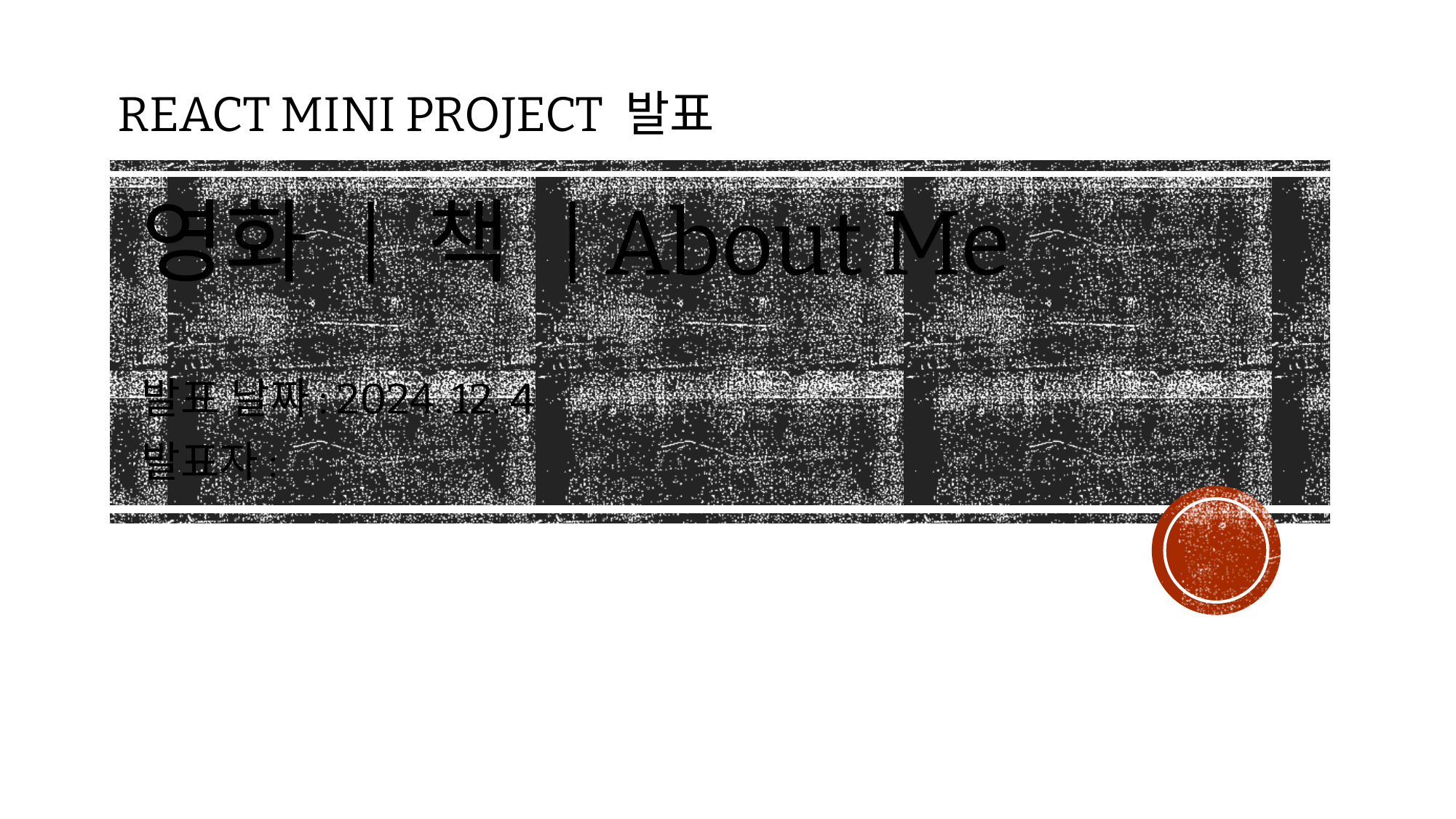

# React Mini Project 발표
영화 | 책 | About Me

발표 날짜: 2024. 12. 4
발표자: